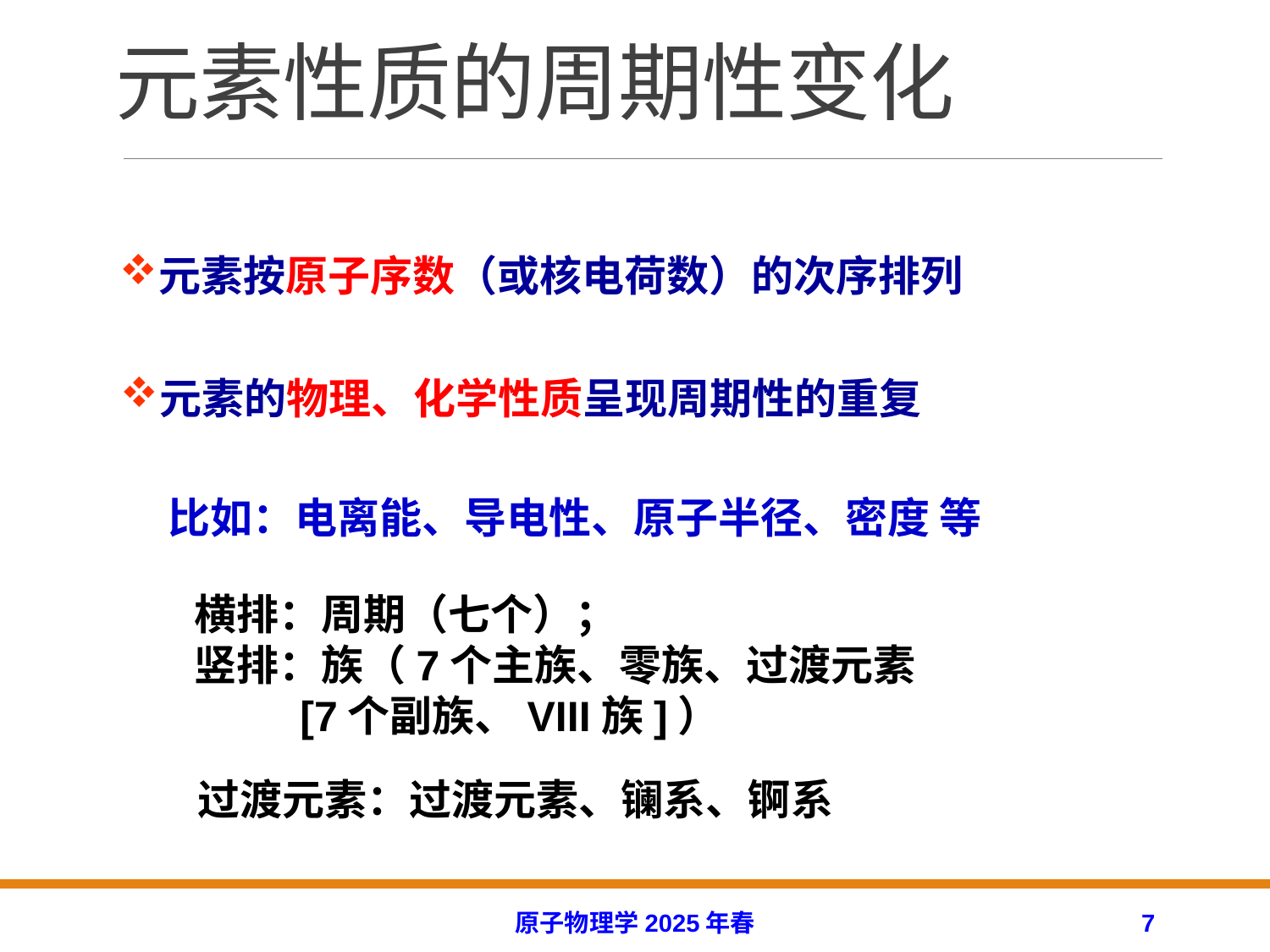

# 元素性质的周期性变化
元素按原子序数（或核电荷数）的次序排列
元素的物理、化学性质呈现周期性的重复
比如：电离能、导电性、原子半径、密度 等
横排：周期（七个）；
竖排：族（7个主族、零族、过渡元素
          [7个副族、VIII族]）
过渡元素：过渡元素、镧系、锕系
原子物理学2025年春
7